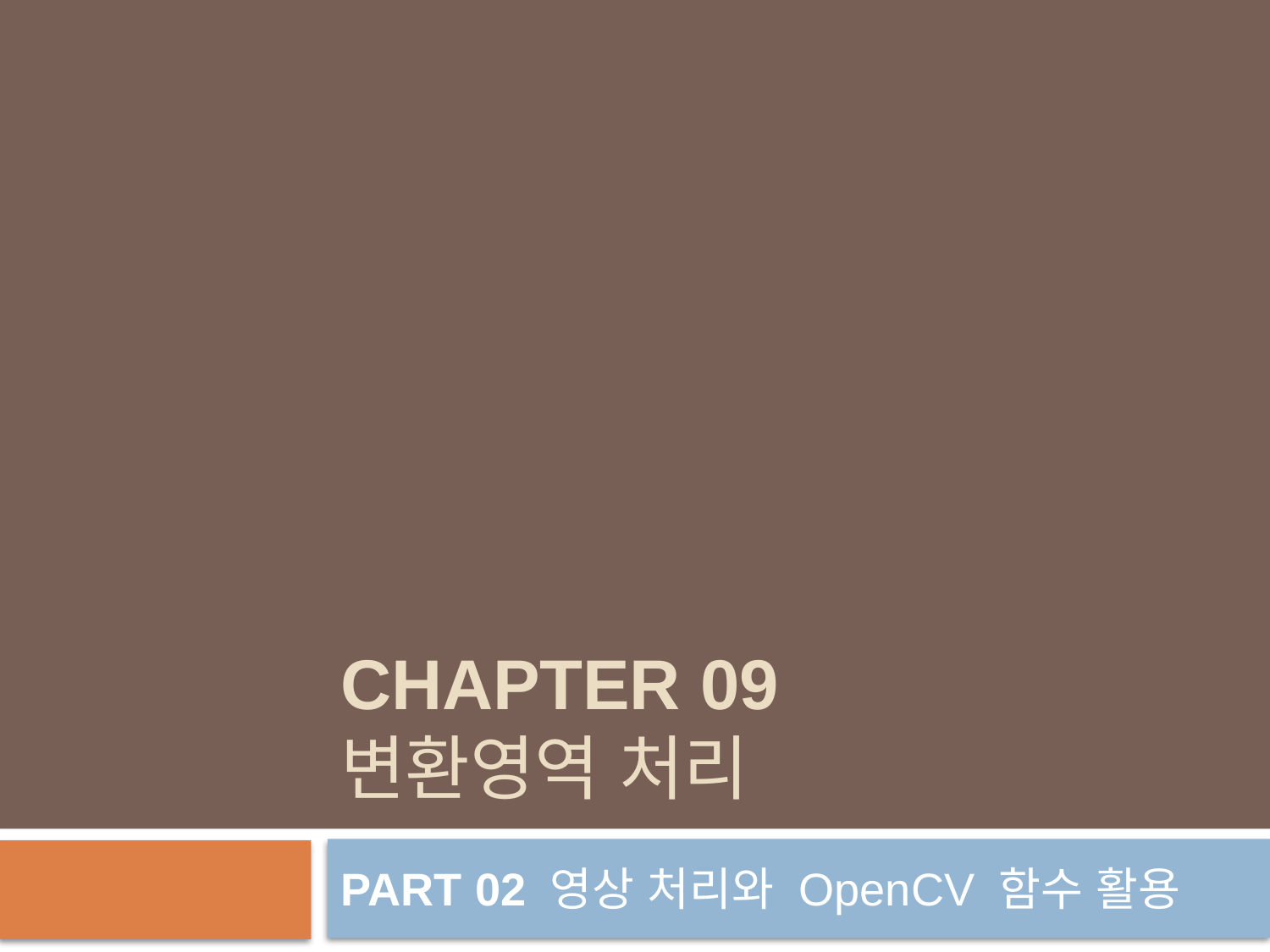

# CHAPTER 09 변환영역 처리
PART 02 영상 처리와 OpenCV 함수 활용